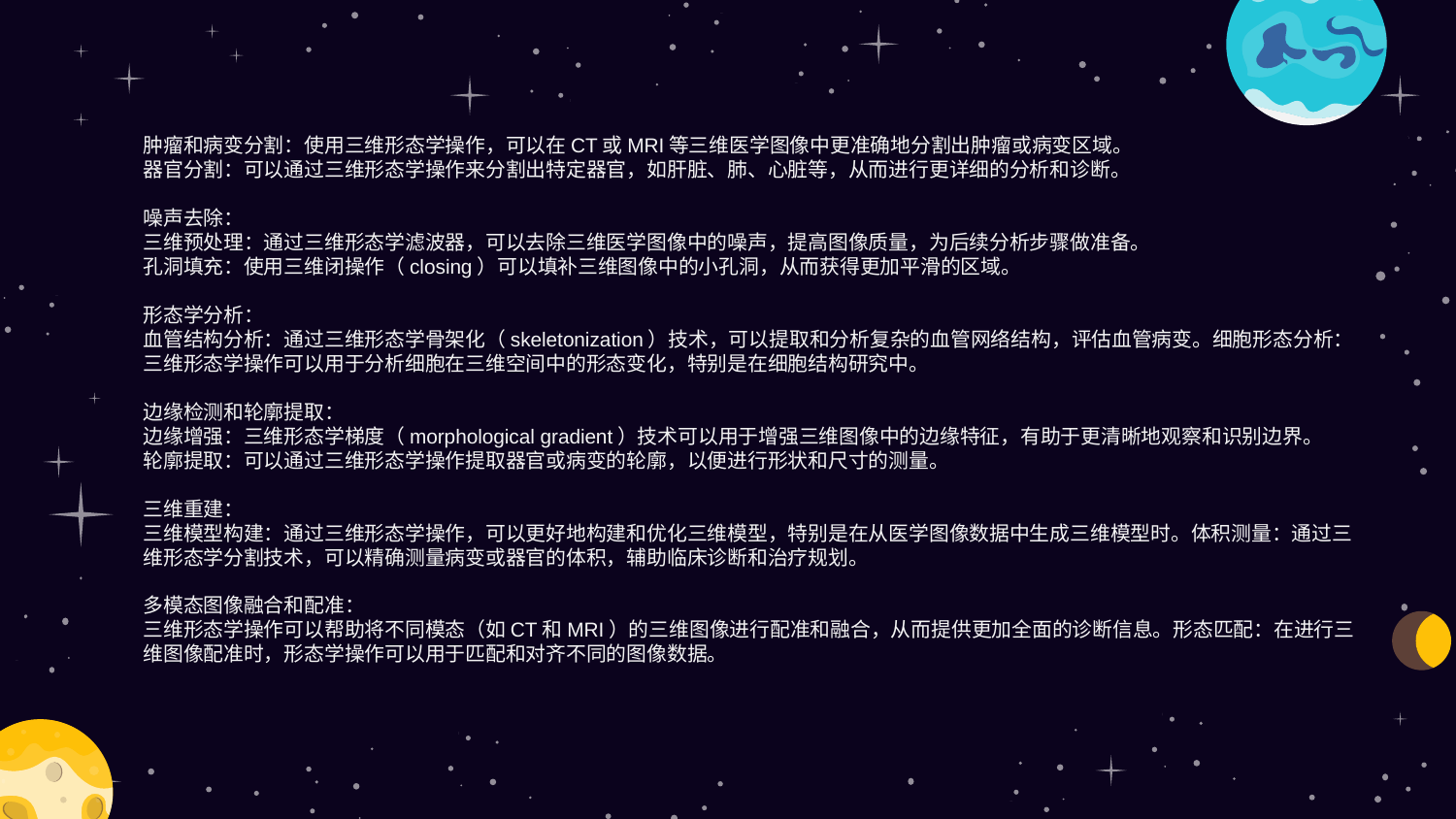

肿瘤和病变分割：使用三维形态学操作，可以在CT或MRI等三维医学图像中更准确地分割出肿瘤或病变区域。
器官分割：可以通过三维形态学操作来分割出特定器官，如肝脏、肺、心脏等，从而进行更详细的分析和诊断。

噪声去除：
三维预处理：通过三维形态学滤波器，可以去除三维医学图像中的噪声，提高图像质量，为后续分析步骤做准备。
孔洞填充：使用三维闭操作（closing）可以填补三维图像中的小孔洞，从而获得更加平滑的区域。

形态学分析：
血管结构分析：通过三维形态学骨架化（skeletonization）技术，可以提取和分析复杂的血管网络结构，评估血管病变。细胞形态分析：三维形态学操作可以用于分析细胞在三维空间中的形态变化，特别是在细胞结构研究中。

边缘检测和轮廓提取：
边缘增强：三维形态学梯度（morphological gradient）技术可以用于增强三维图像中的边缘特征，有助于更清晰地观察和识别边界。
轮廓提取：可以通过三维形态学操作提取器官或病变的轮廓，以便进行形状和尺寸的测量。

三维重建：
三维模型构建：通过三维形态学操作，可以更好地构建和优化三维模型，特别是在从医学图像数据中生成三维模型时。体积测量：通过三维形态学分割技术，可以精确测量病变或器官的体积，辅助临床诊断和治疗规划。

多模态图像融合和配准：
三维形态学操作可以帮助将不同模态（如CT和MRI）的三维图像进行配准和融合，从而提供更加全面的诊断信息。形态匹配：在进行三维图像配准时，形态学操作可以用于匹配和对齐不同的图像数据。